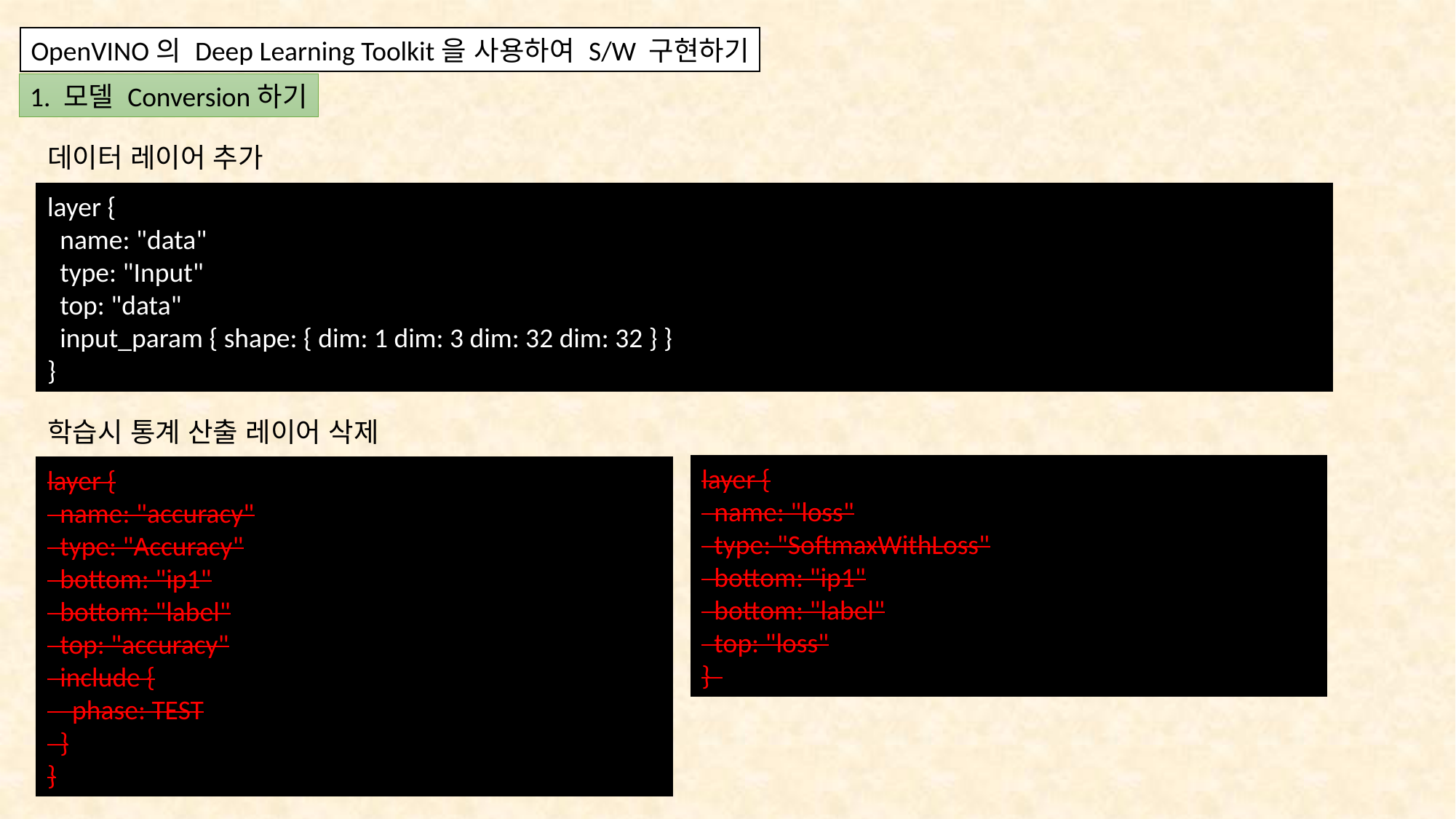

OpenVINO의 Deep Learning Toolkit을 사용하여 S/W 구현하기
1. 모델 Conversion하기
데이터 레이어 추가
layer {
  name: "data"
  type: "Input"
  top: "data"
  input_param { shape: { dim: 1 dim: 3 dim: 32 dim: 32 } }
}
학습시 통계 산출 레이어 삭제
layer {
  name: "loss"
  type: "SoftmaxWithLoss"
  bottom: "ip1"
  bottom: "label"
  top: "loss"
}
layer {
  name: "accuracy"
  type: "Accuracy"
  bottom: "ip1"
  bottom: "label"
  top: "accuracy"
  include {
    phase: TEST
  }
}